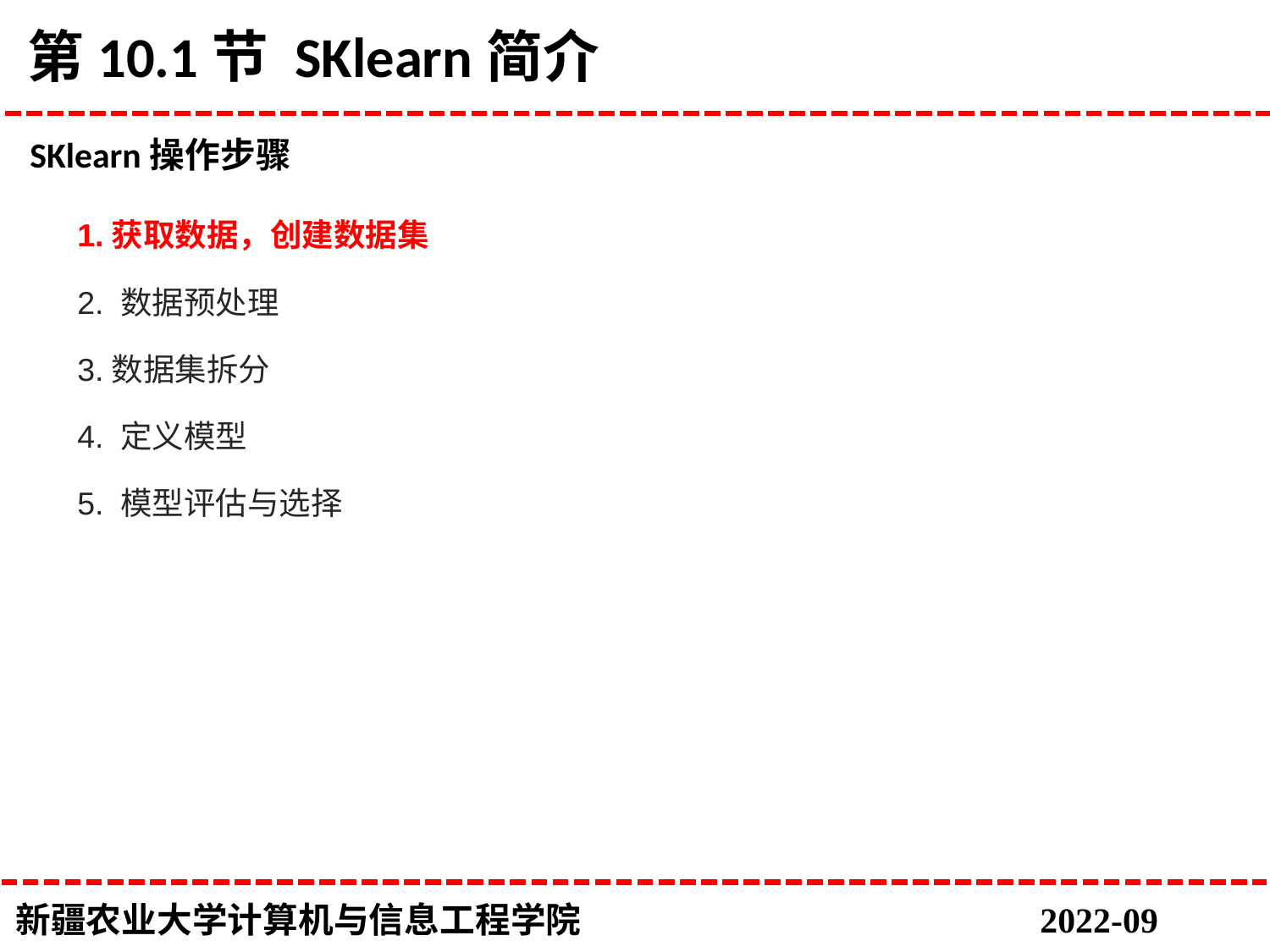

# 第10.1节 SKlearn简介
SKlearn操作步骤

1.获取数据，创建数据集
2. 数据预处理
3.数据集拆分
4. 定义模型
5. 模型评估与选择